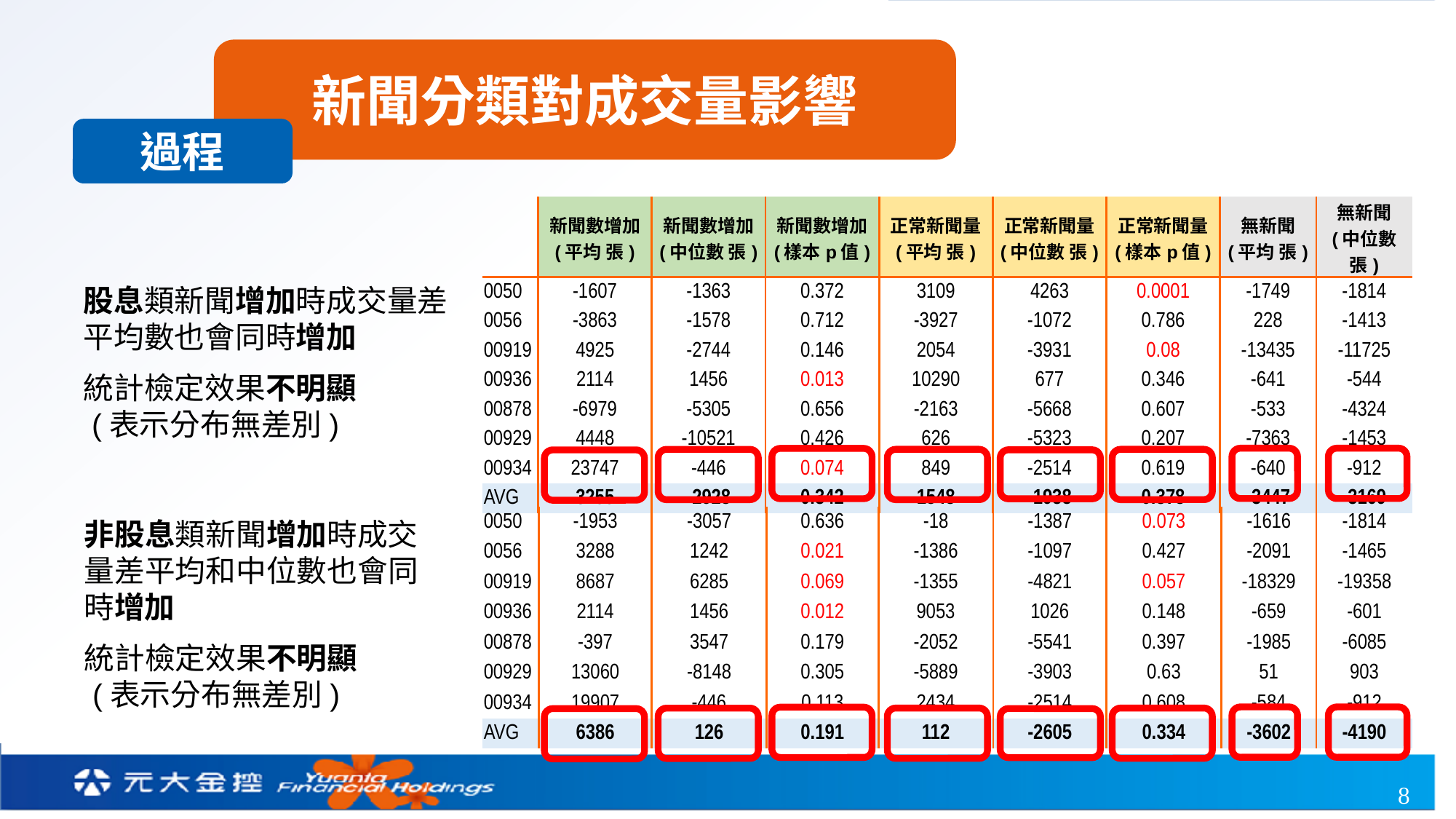

新聞分類對成交量影響
過程
|  | 新聞數增加 (平均 張) | 新聞數增加 (中位數 張) | 新聞數增加 (樣本p值) | 正常新聞量 (平均 張) | 正常新聞量 (中位數 張) | 正常新聞量 (樣本p值) | 無新聞 (平均 張) | 無新聞 (中位數 張) |
| --- | --- | --- | --- | --- | --- | --- | --- | --- |
| 0050 | -1607 | -1363 | 0.372 | 3109 | 4263 | 0.0001 | -1749 | -1814 |
| 0056 | -3863 | -1578 | 0.712 | -3927 | -1072 | 0.786 | 228 | -1413 |
| 00919 | 4925 | -2744 | 0.146 | 2054 | -3931 | 0.08 | -13435 | -11725 |
| 00936 | 2114 | 1456 | 0.013 | 10290 | 677 | 0.346 | -641 | -544 |
| 00878 | -6979 | -5305 | 0.656 | -2163 | -5668 | 0.607 | -533 | -4324 |
| 00929 | 4448 | -10521 | 0.426 | 626 | -5323 | 0.207 | -7363 | -1453 |
| 00934 | 23747 | -446 | 0.074 | 849 | -2514 | 0.619 | -640 | -912 |
| AVG | 3255 | -2928 | 0.342 | 1548 | -1938 | 0.378 | -3447 | -3169 |
股息類新聞增加時成交量差平均數也會同時增加

統計檢定效果不明顯
 (表示分布無差別)

| 0050 | -1953 | -3057 | 0.636 | -18 | -1387 | 0.073 | -1616 | -1814 |
| --- | --- | --- | --- | --- | --- | --- | --- | --- |
| 0056 | 3288 | 1242 | 0.021 | -1386 | -1097 | 0.427 | -2091 | -1465 |
| 00919 | 8687 | 6285 | 0.069 | -1355 | -4821 | 0.057 | -18329 | -19358 |
| 00936 | 2114 | 1456 | 0.012 | 9053 | 1026 | 0.148 | -659 | -601 |
| 00878 | -397 | 3547 | 0.179 | -2052 | -5541 | 0.397 | -1985 | -6085 |
| 00929 | 13060 | -8148 | 0.305 | -5889 | -3903 | 0.63 | 51 | 903 |
| 00934 | 19907 | -446 | 0.113 | 2434 | -2514 | 0.608 | -584 | -912 |
| AVG | 6386 | 126 | 0.191 | 112 | -2605 | 0.334 | -3602 | -4190 |
非股息類新聞增加時成交量差平均和中位數也會同時增加

統計檢定效果不明顯
 (表示分布無差別)

8